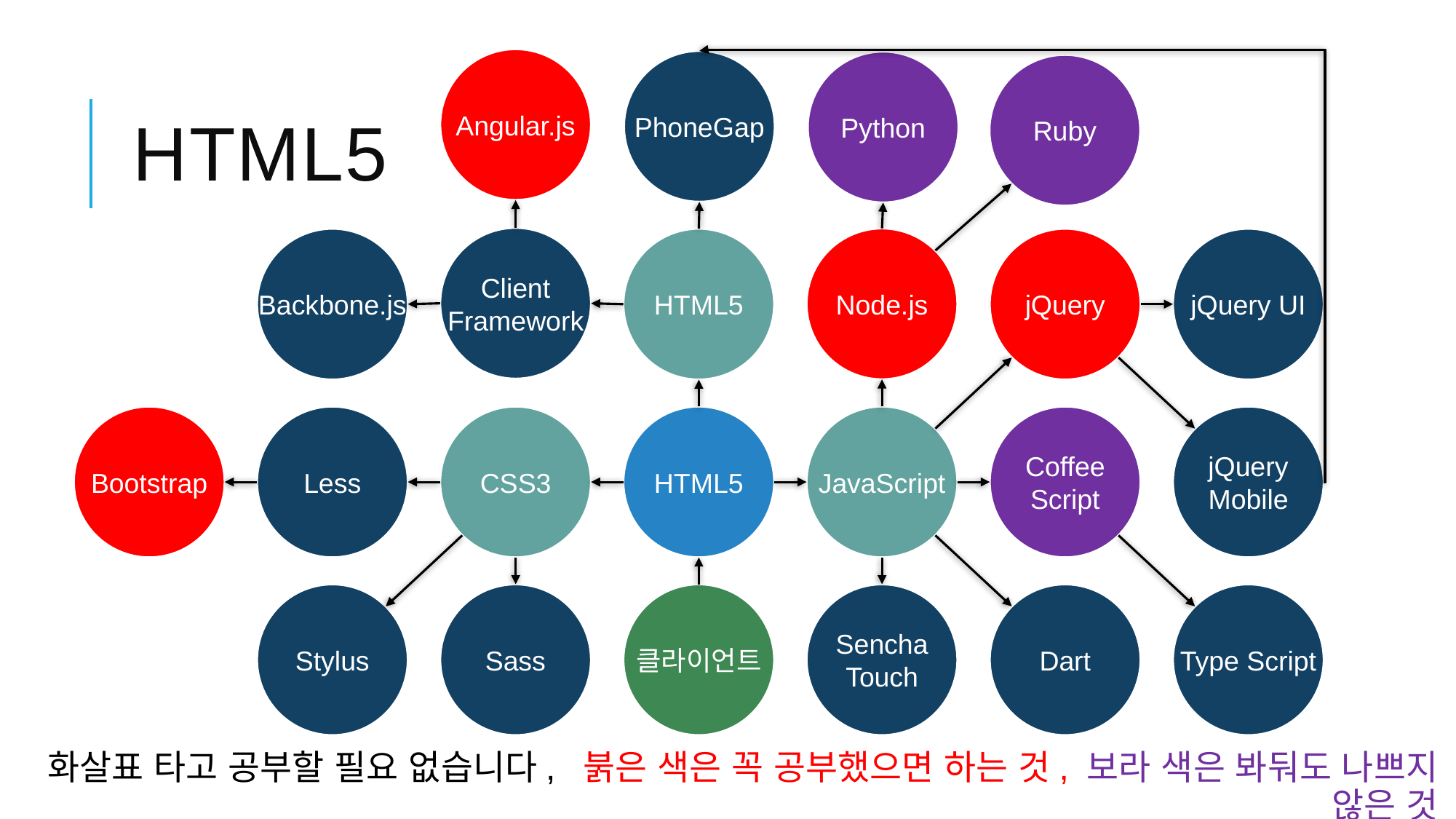

Angular.js
PhoneGap
Python
Ruby
# HTML5
Client
Framework
Node.js
Backbone.js
HTML5
jQuery
jQuery UI
Bootstrap
Less
CSS3
HTML5
JavaScript
Coffee
Script
jQuery
Mobile
Stylus
Sass
클라이언트
Sencha
Touch
Dart
Type Script
화살표 타고 공부할 필요 없습니다,  붉은 색은 꼭 공부했으면 하는 것, 보라 색은 봐둬도 나쁘지 않은 것